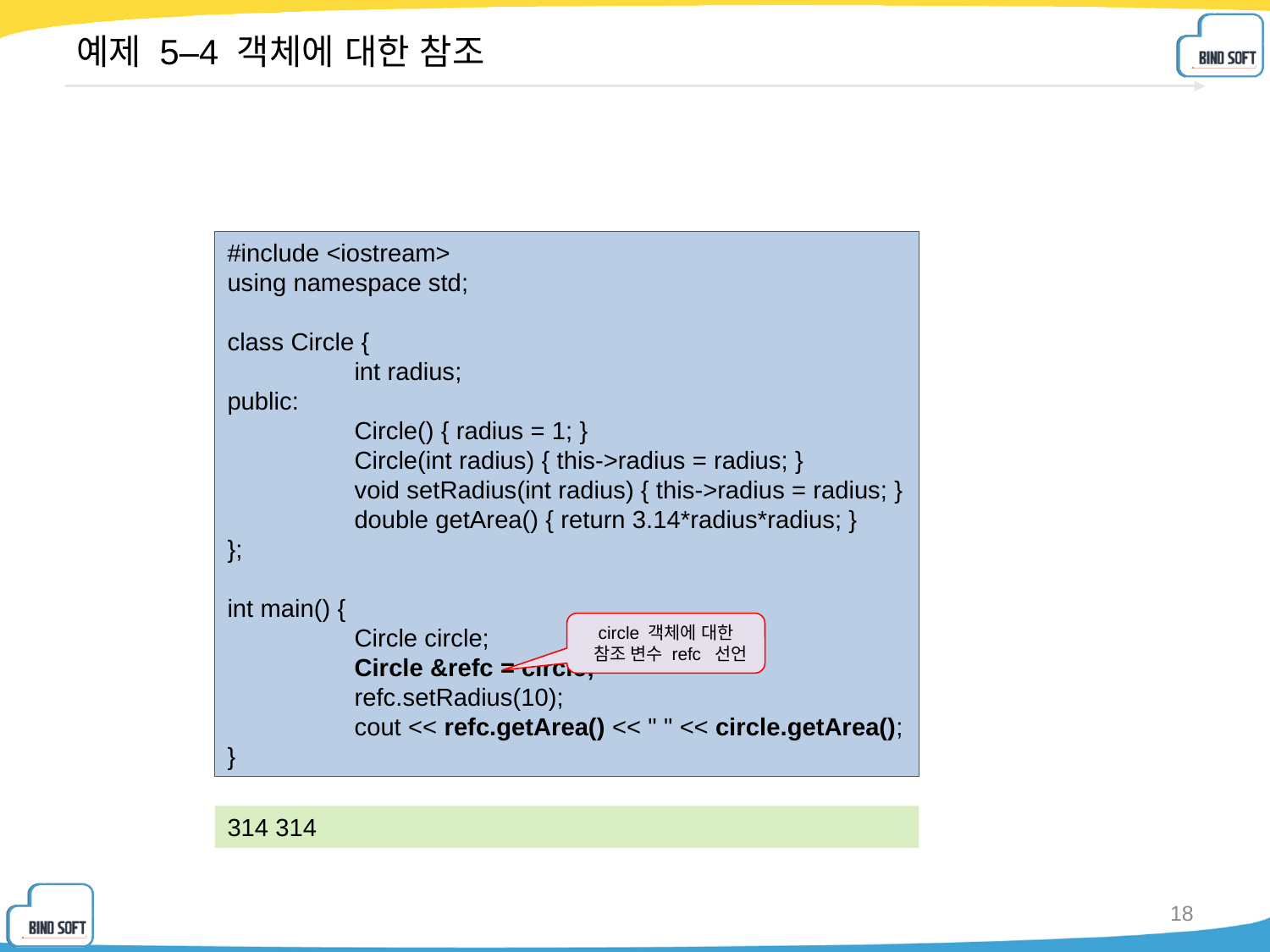

# 예제 5–4 객체에 대한 참조
#include <iostream>
using namespace std;

class Circle {
	int radius;
public:
	Circle() { radius = 1; }
	Circle(int radius) { this->radius = radius; }
	void setRadius(int radius) { this->radius = radius; }
	double getArea() { return 3.14*radius*radius; }
};

int main() {
	Circle circle;
	Circle &refc = circle;
	refc.setRadius(10);
	cout << refc.getArea() << " " << circle.getArea();
}
circle 객체에 대한
 참조 변수 refc  선언
314 314
18